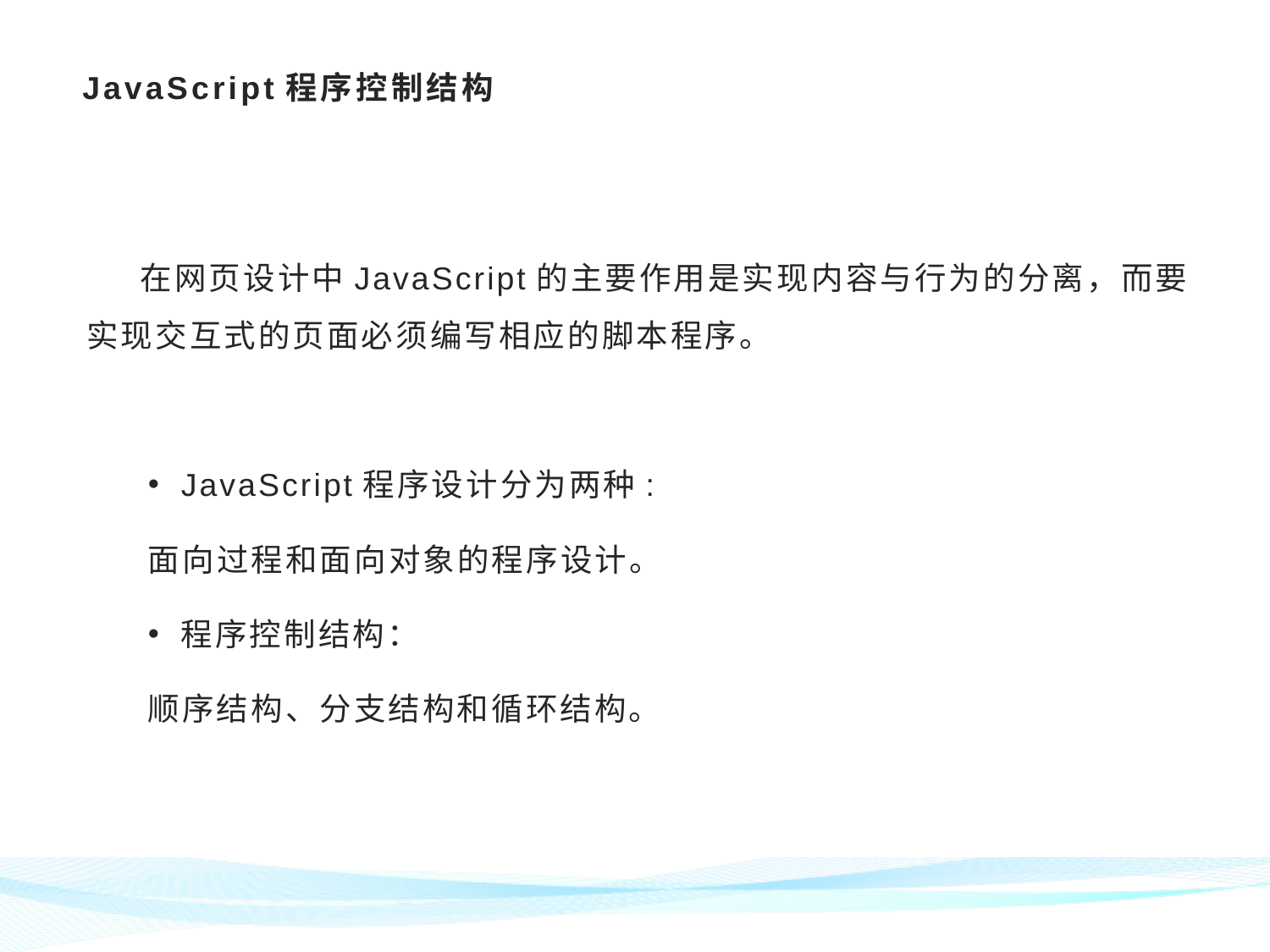

# JavaScript程序控制结构
    在网页设计中JavaScript的主要作用是实现内容与行为的分离，而要实现交互式的页面必须编写相应的脚本程序。

JavaScript程序设计分为两种:
面向过程和面向对象的程序设计。
程序控制结构：
顺序结构、分支结构和循环结构。